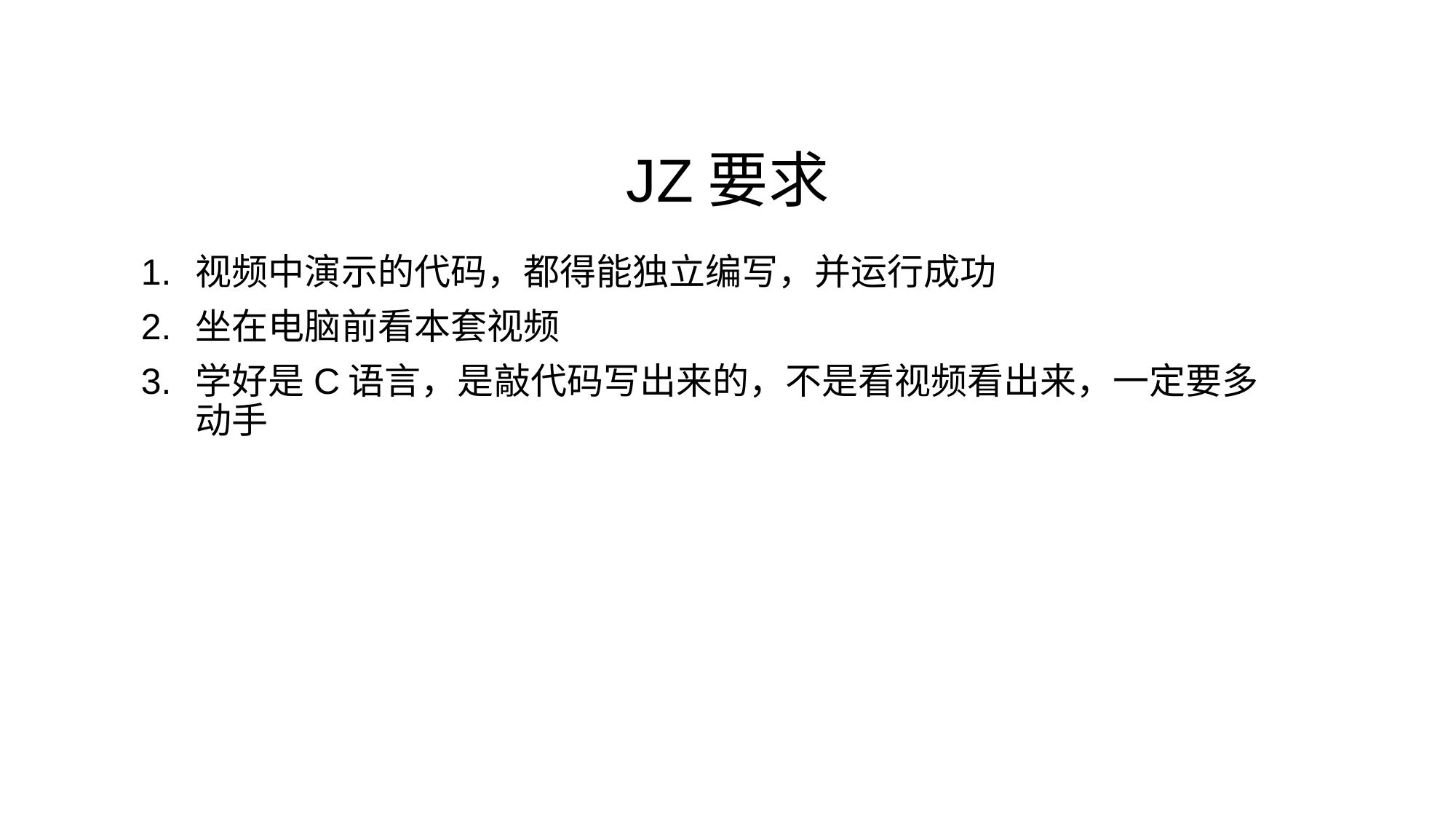

# JZ要求
视频中演示的代码，都得能独立编写，并运行成功
坐在电脑前看本套视频
学好是C语言，是敲代码写出来的，不是看视频看出来，一定要多动手